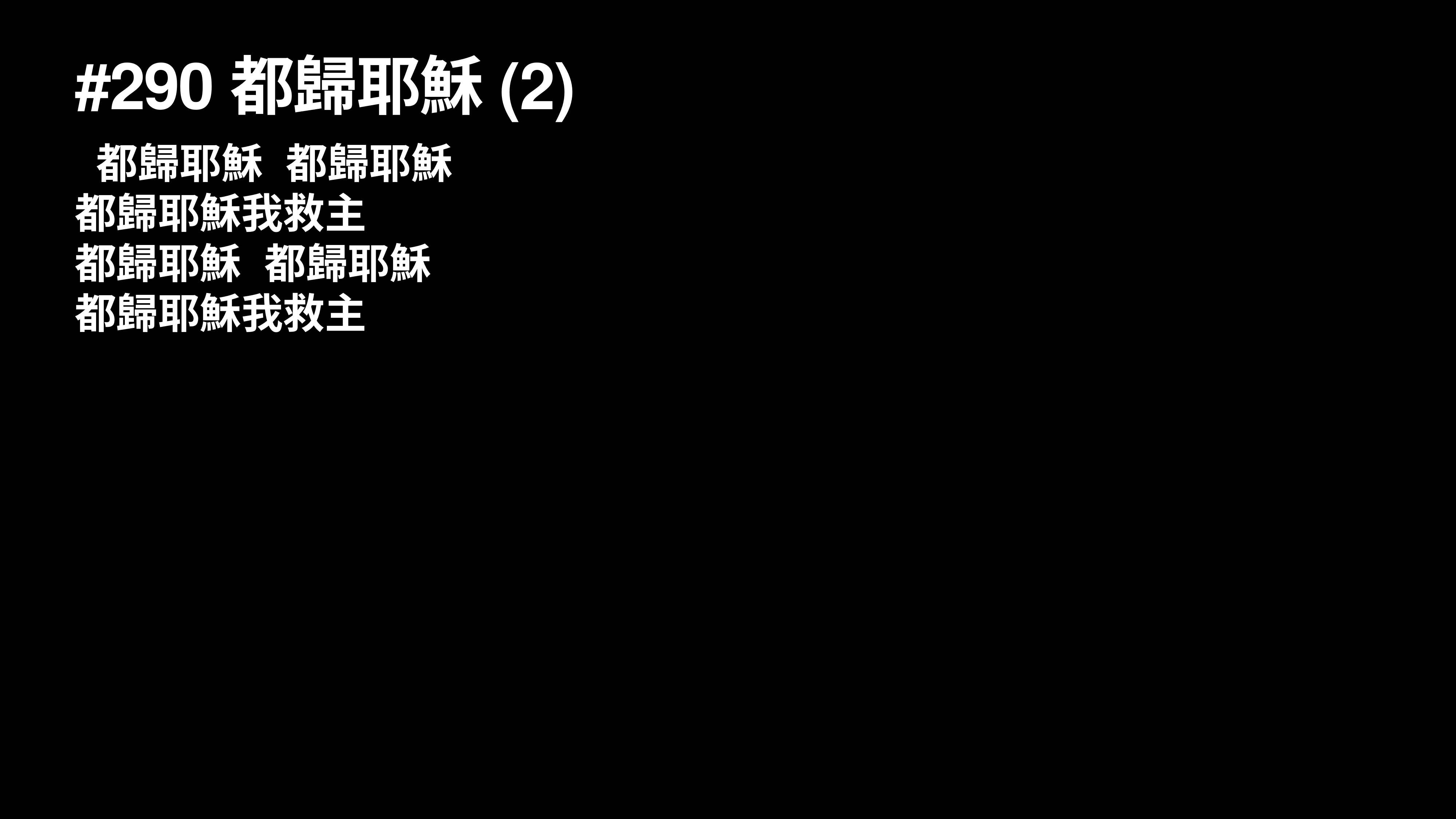

# #290都歸耶穌(2)
 都歸耶穌  都歸耶穌
都歸耶穌我救主
都歸耶穌  都歸耶穌
都歸耶穌我救主